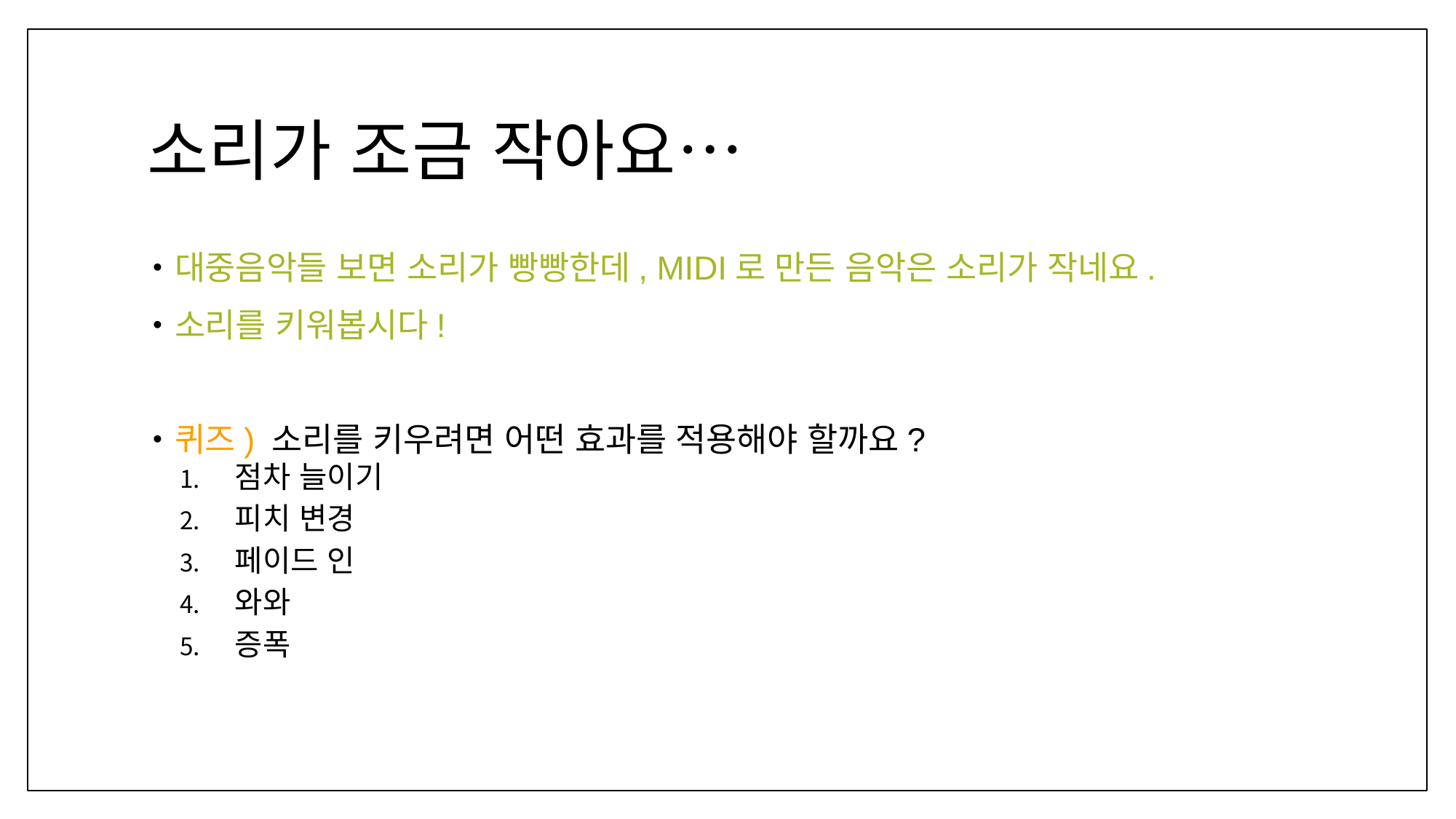

# 소리가 조금 작아요…
대중음악들 보면 소리가 빵빵한데, MIDI로 만든 음악은 소리가 작네요.
소리를 키워봅시다!

퀴즈) 소리를 키우려면 어떤 효과를 적용해야 할까요?
점차 늘이기
피치 변경
페이드 인
와와
증폭